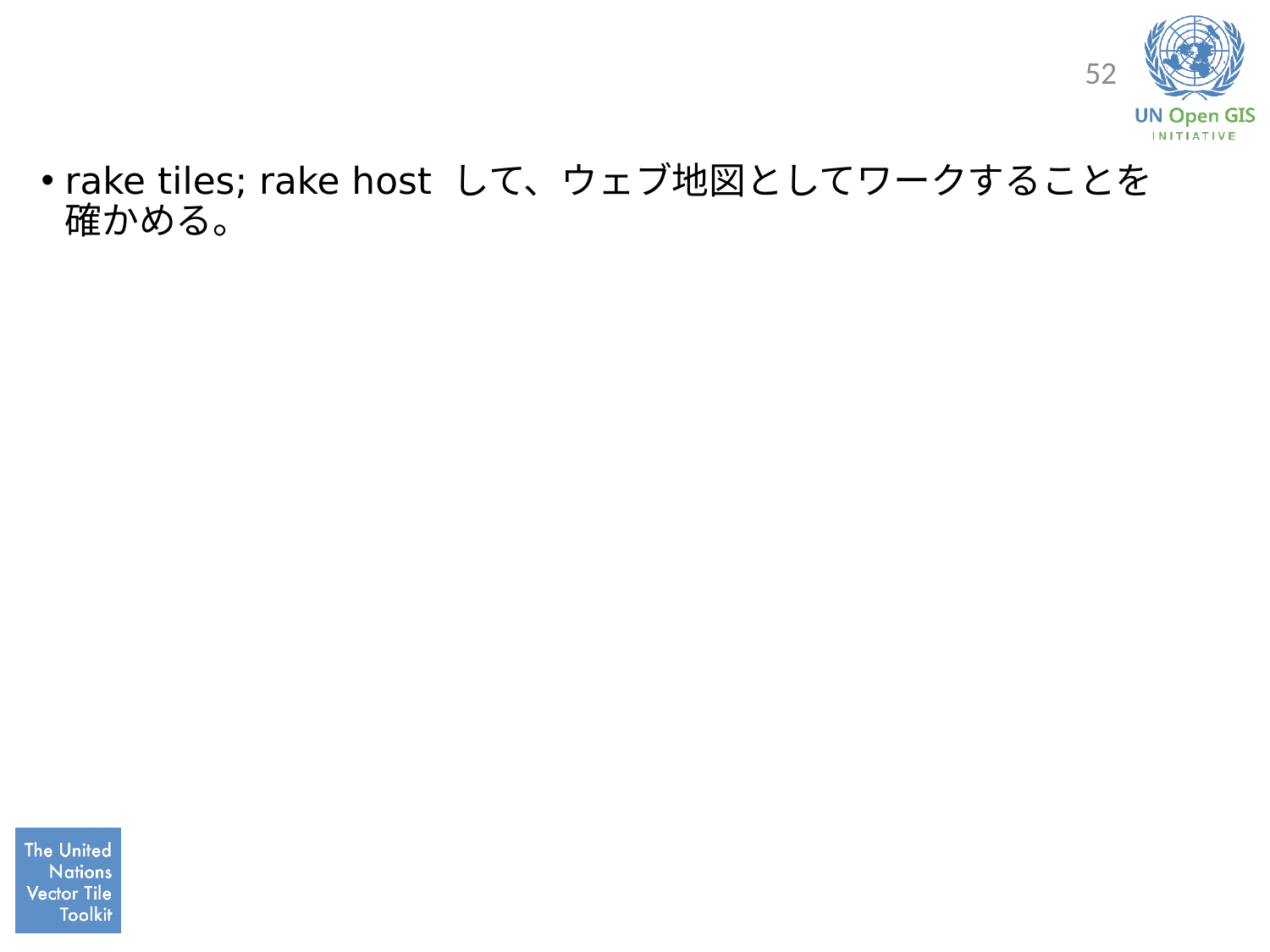

#
52
rake tiles; rake host して、ウェブ地図としてワークすることを確かめる。